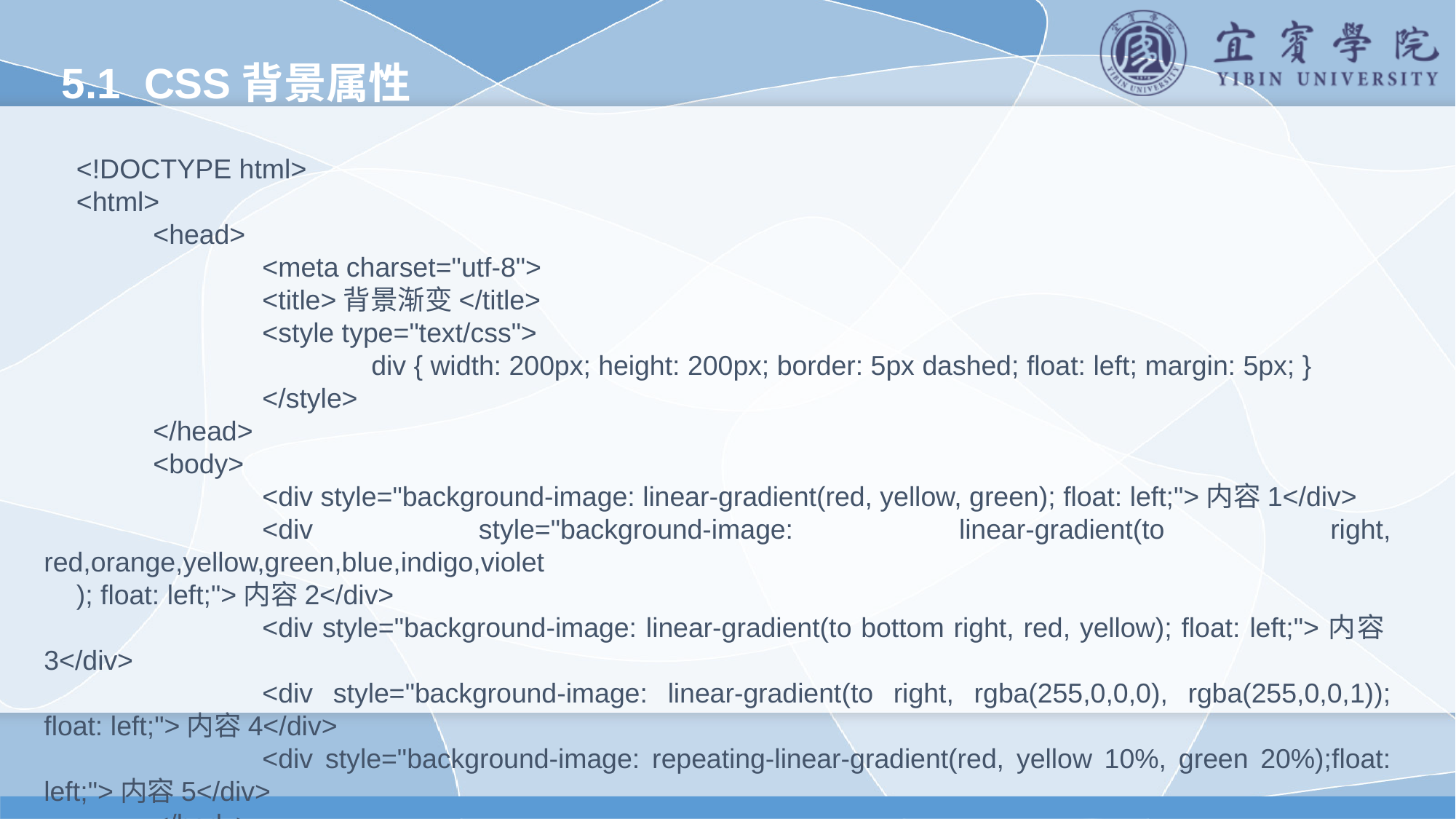

5.1  CSS背景属性
<!DOCTYPE html>
<html>
	<head>
		<meta charset="utf-8">
		<title>背景渐变</title>
		<style type="text/css">
			div { width: 200px; height: 200px; border: 5px dashed; float: left; margin: 5px; }
		</style>
	</head>
	<body>
		<div style="background-image: linear-gradient(red, yellow, green); float: left;">内容1</div>
		<div style="background-image: linear-gradient(to right, red,orange,yellow,green,blue,indigo,violet
); float: left;">内容2</div>
		<div style="background-image: linear-gradient(to bottom right, red, yellow); float: left;">内容3</div>
		<div style="background-image: linear-gradient(to right, rgba(255,0,0,0), rgba(255,0,0,1)); float: left;">内容4</div>
		<div style="background-image: repeating-linear-gradient(red, yellow 10%, green 20%);float: left;">内容5</div>
	</body>
</html>